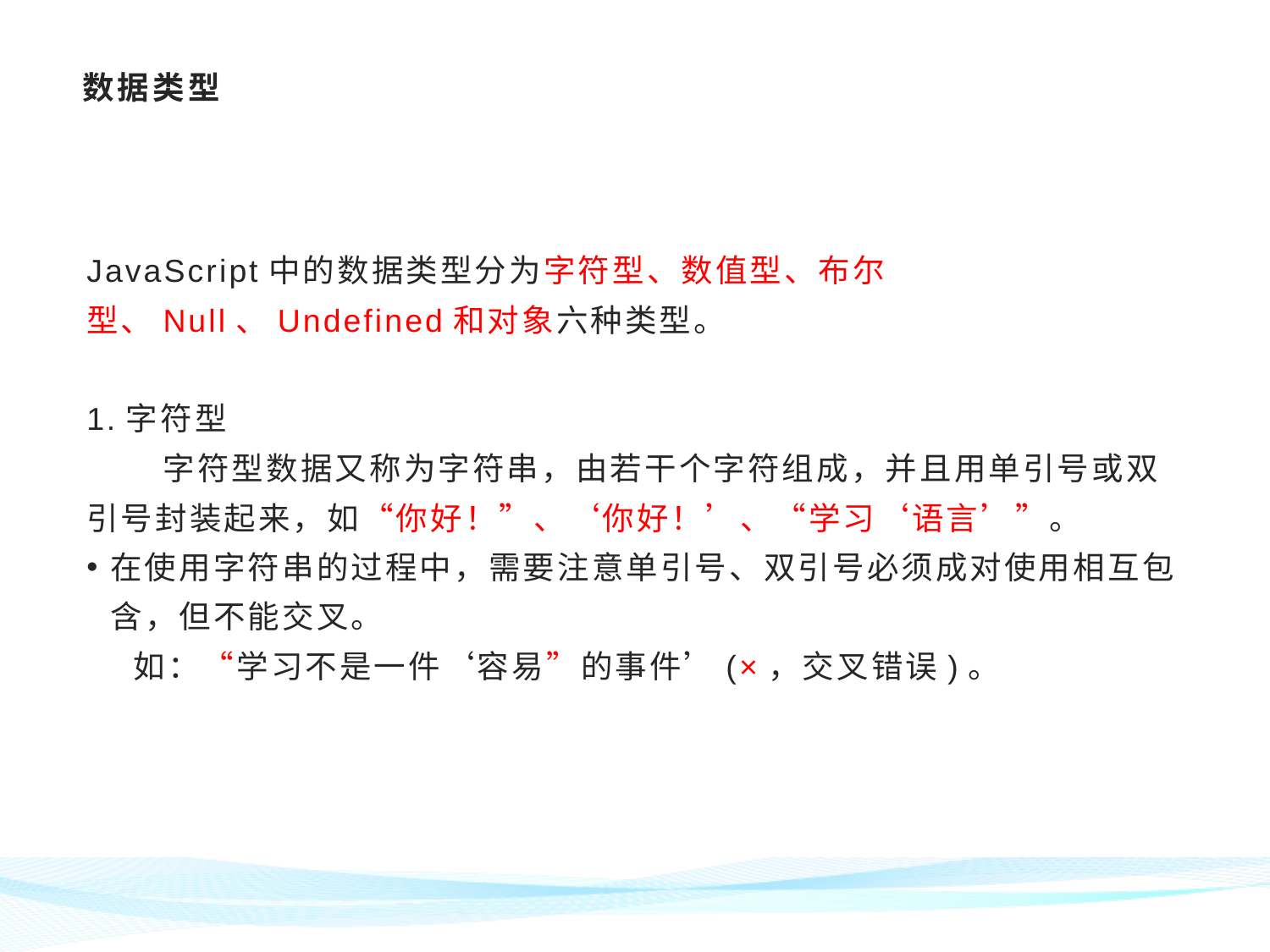

# 数据类型
JavaScript中的数据类型分为字符型、数值型、布尔型、Null、Undefined和对象六种类型。

1.字符型
       字符型数据又称为字符串，由若干个字符组成，并且用单引号或双引号封装起来，如“你好！”、‘你好！’、“学习‘语言’”。
在使用字符串的过程中，需要注意单引号、双引号必须成对使用相互包含，但不能交叉。
    如：“学习不是一件‘容易”的事件’(×，交叉错误)。